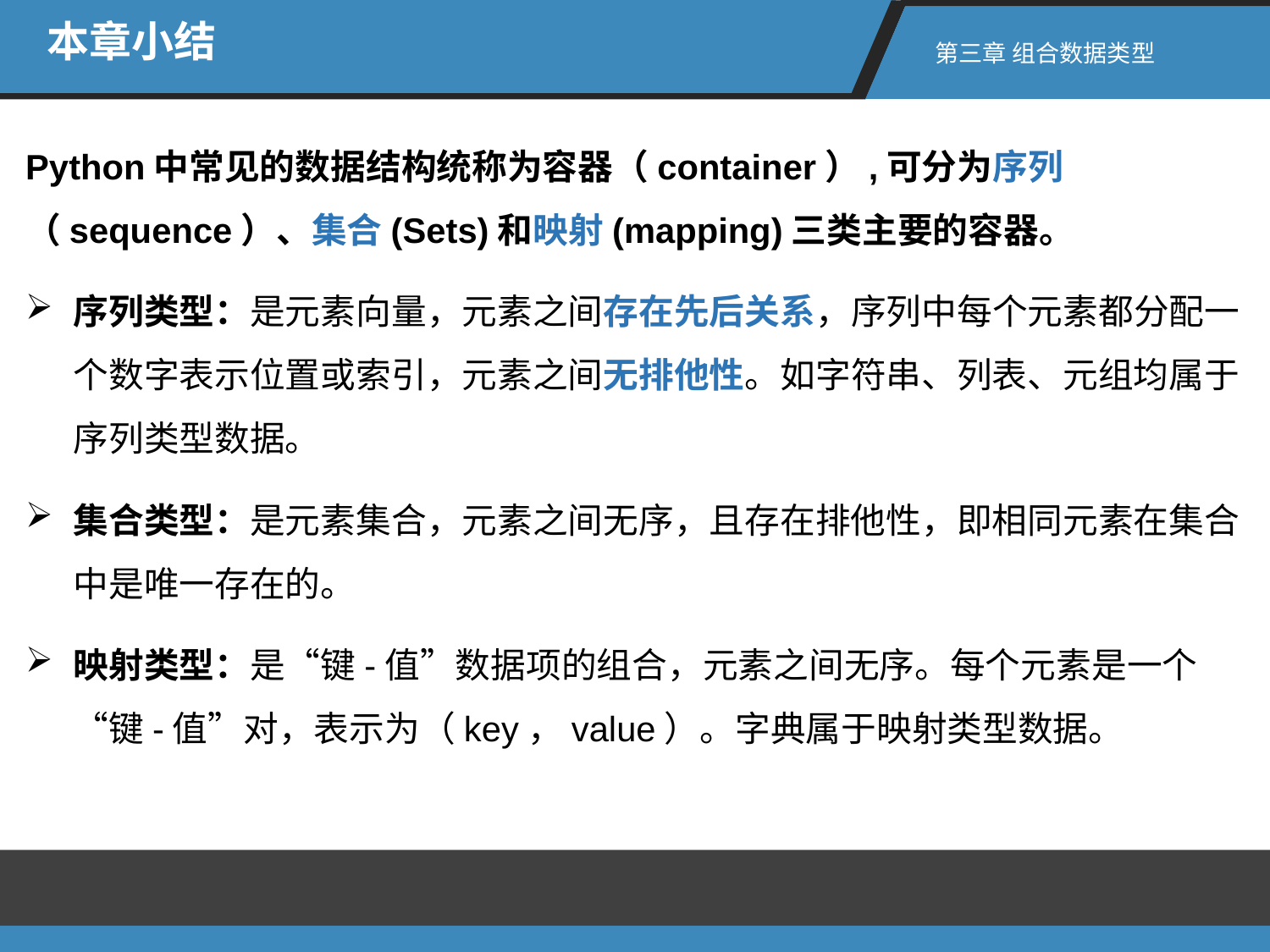

本章小结
第三章 组合数据类型
Python中常见的数据结构统称为容器（container）,可分为序列（sequence）、集合(Sets)和映射(mapping)三类主要的容器。
序列类型：是元素向量，元素之间存在先后关系，序列中每个元素都分配一个数字表示位置或索引，元素之间无排他性。如字符串、列表、元组均属于序列类型数据。
集合类型：是元素集合，元素之间无序，且存在排他性，即相同元素在集合中是唯一存在的。
映射类型：是“键-值”数据项的组合，元素之间无序。每个元素是一个“键-值”对，表示为（key，value）。字典属于映射类型数据。